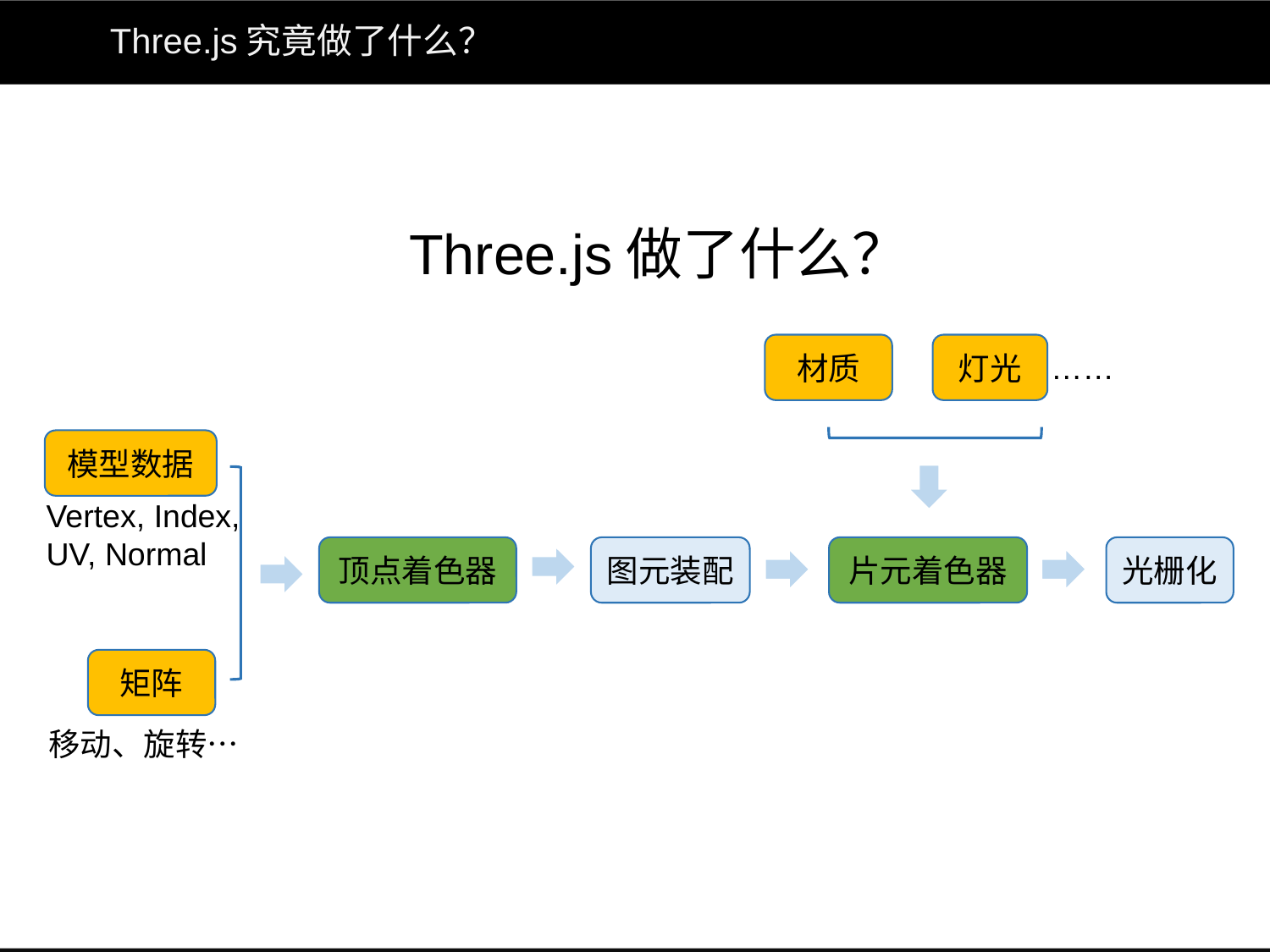

# Three.js究竟做了什么？
Three.js做了什么？

材质
灯光
……
模型数据

Vertex, Index,
UV, Normal
顶点着色器
图元装配
片元着色器
光栅化

矩阵
移动、旋转…